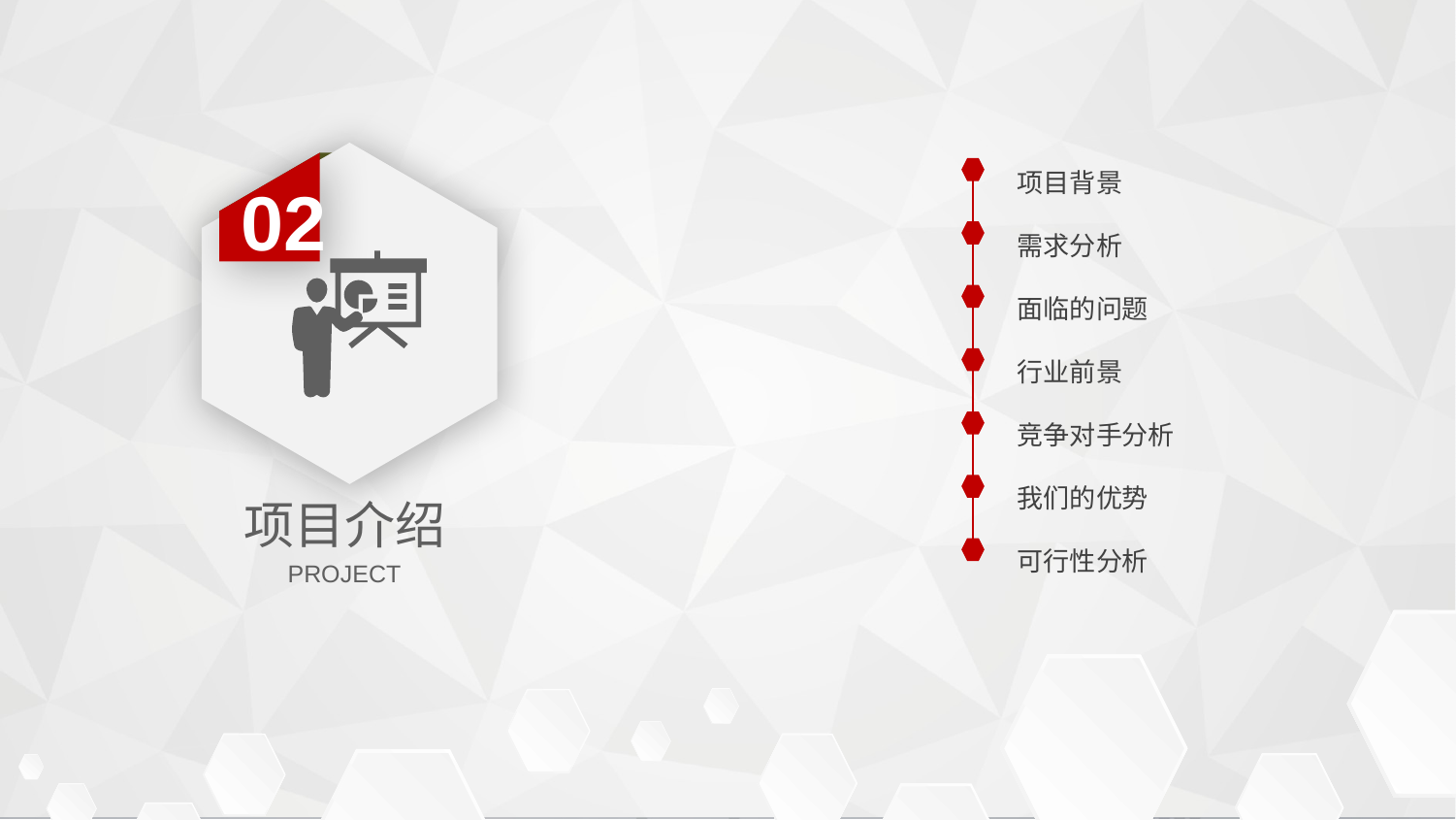

项目背景
需求分析
面临的问题
行业前景
竞争对手分析
我们的优势
可行性分析

02

项目介绍

PROJECT